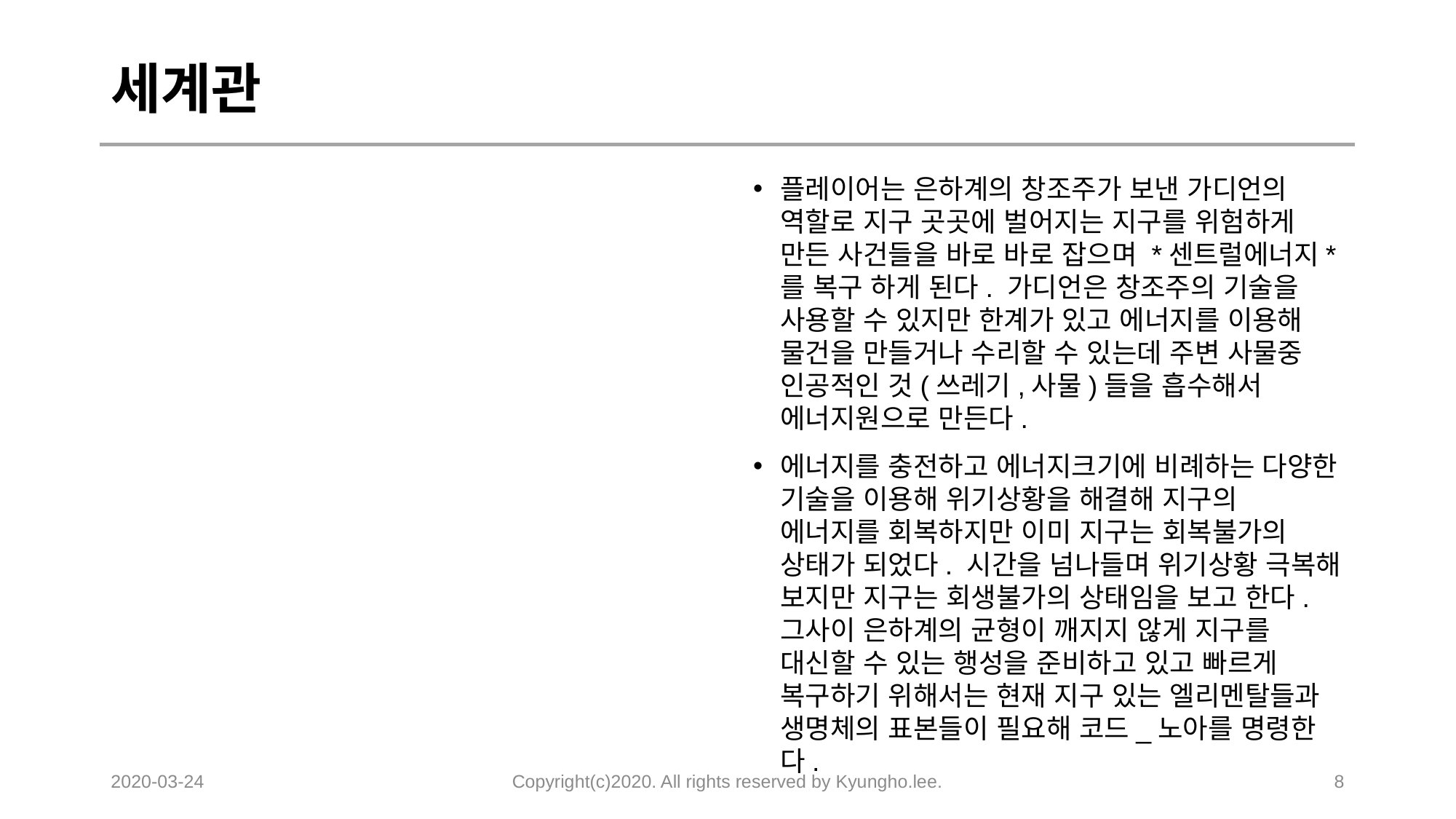

# 세계관
플레이어는 은하계의 창조주가 보낸 가디언의 역할로 지구 곳곳에 벌어지는 지구를 위험하게 만든 사건들을 바로 바로 잡으며 *센트럴에너지*를 복구 하게 된다. 가디언은 창조주의 기술을 사용할 수 있지만 한계가 있고 에너지를 이용해 물건을 만들거나 수리할 수 있는데 주변 사물중 인공적인 것(쓰레기,사물)들을 흡수해서 에너지원으로 만든다.
에너지를 충전하고 에너지크기에 비례하는 다양한 기술을 이용해 위기상황을 해결해 지구의 에너지를 회복하지만 이미 지구는 회복불가의 상태가 되었다. 시간을 넘나들며 위기상황 극복해 보지만 지구는 회생불가의 상태임을 보고 한다. 그사이 은하계의 균형이 깨지지 않게 지구를 대신할 수 있는 행성을 준비하고 있고 빠르게 복구하기 위해서는 현재 지구 있는 엘리멘탈들과 생명체의 표본들이 필요해 코드_노아를 명령한다.

2020-03-24
Copyright(c)2020. All rights reserved by Kyungho.lee.
8